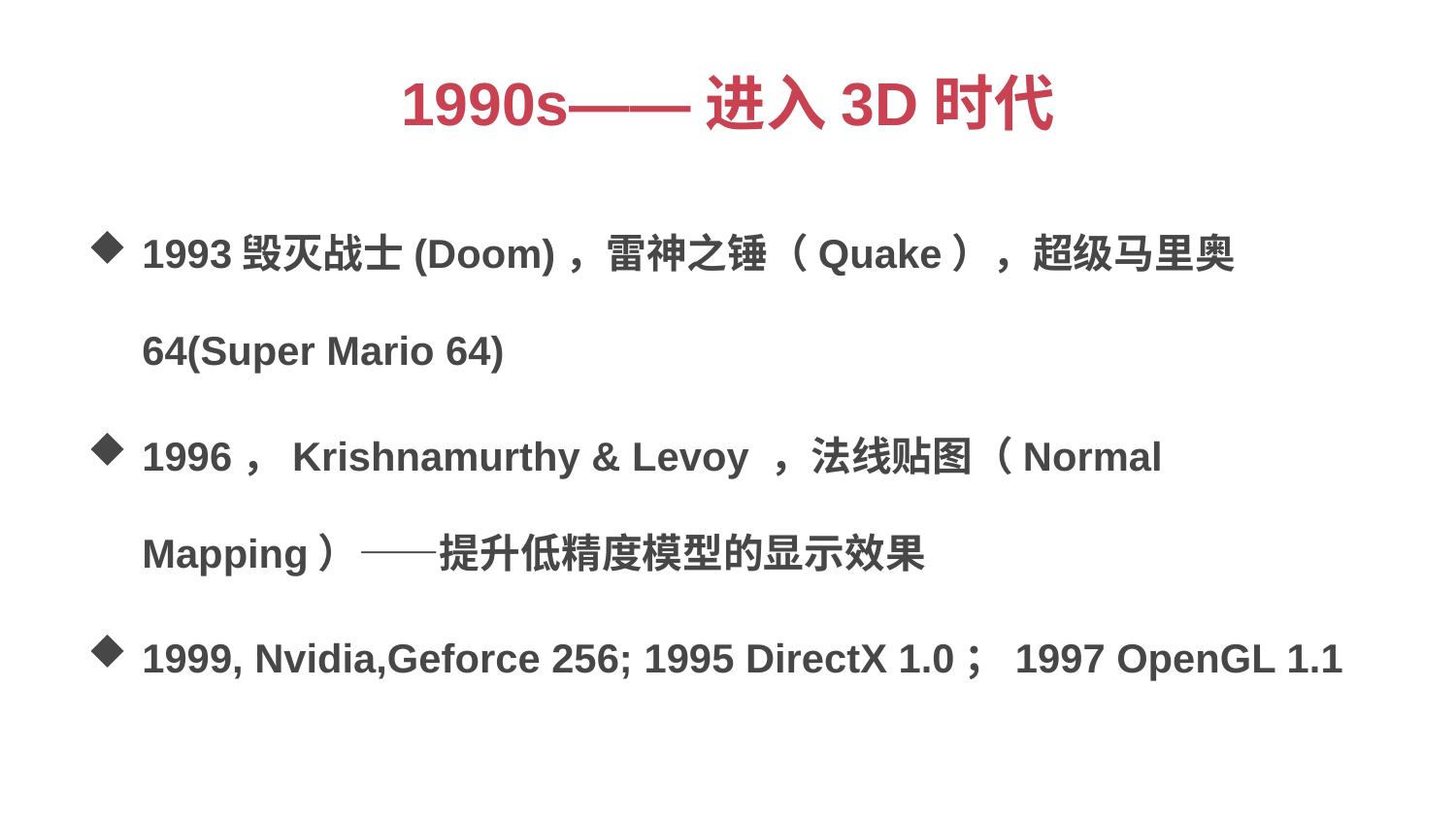

# 1990s——进入3D时代
1993毁灭战士(Doom)，雷神之锤（Quake），超级马里奥64(Super Mario 64)
1996，Krishnamurthy & Levoy ，法线贴图（Normal Mapping）——提升低精度模型的显示效果
1999, Nvidia,Geforce 256; 1995 DirectX 1.0；1997 OpenGL 1.1